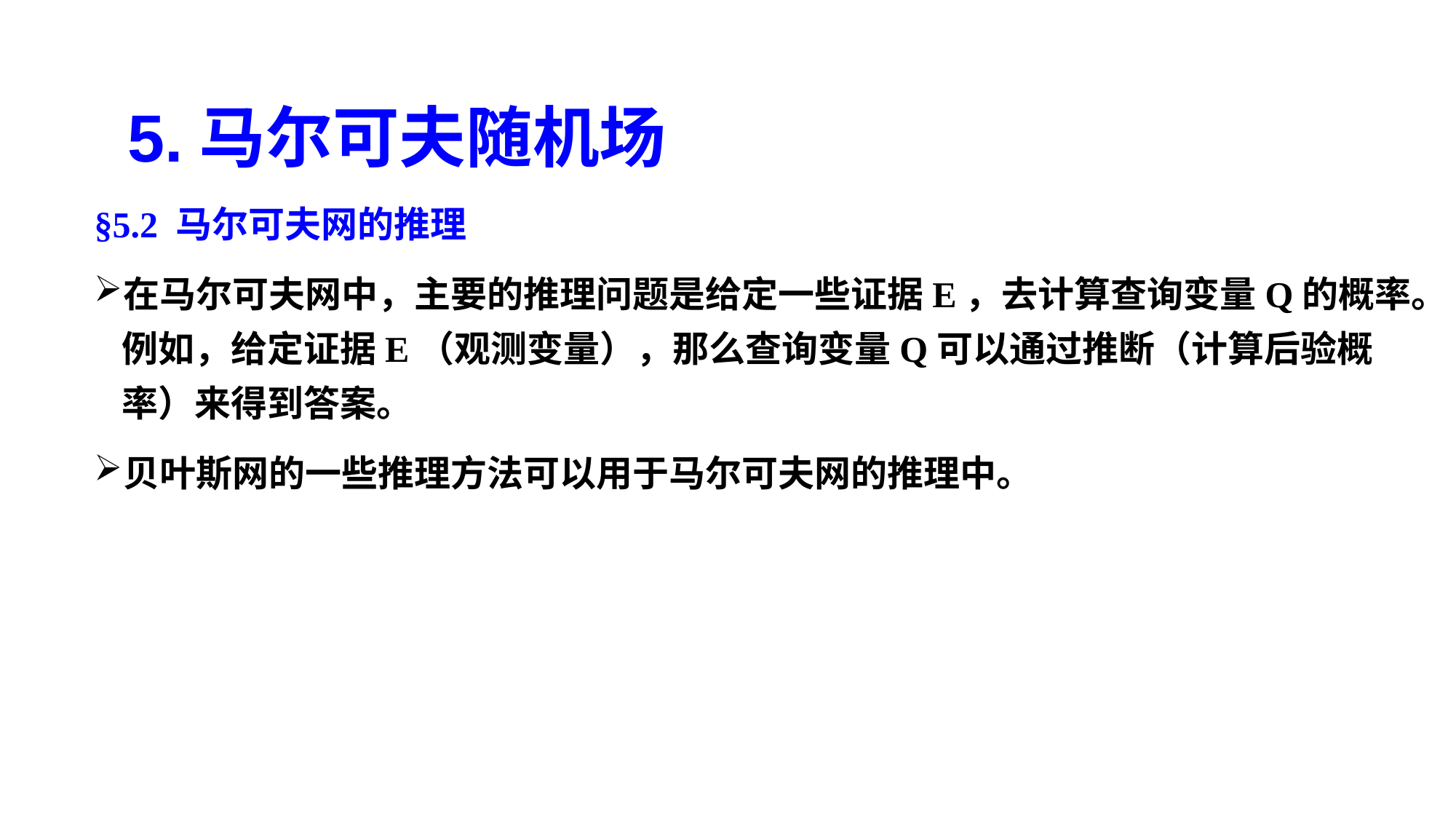

5.马尔可夫随机场
§5.2 马尔可夫网的推理
在马尔可夫网中，主要的推理问题是给定一些证据E，去计算查询变量Q的概率。例如，给定证据E（观测变量），那么查询变量Q可以通过推断（计算后验概率）来得到答案。
贝叶斯网的一些推理方法可以用于马尔可夫网的推理中。